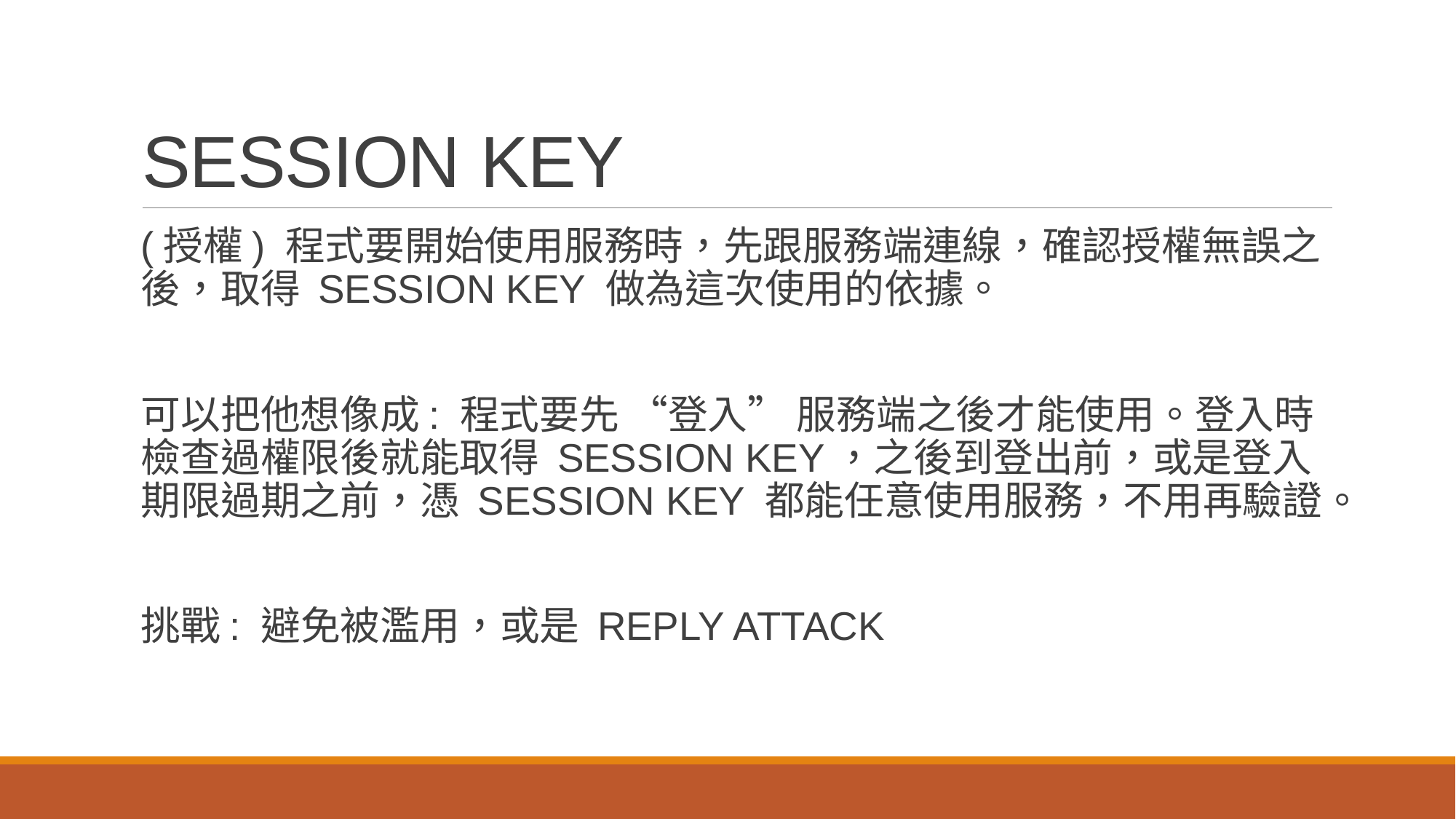

# SESSION KEY
(授權) 程式要開始使用服務時，先跟服務端連線，確認授權無誤之後，取得 SESSION KEY 做為這次使用的依據。

可以把他想像成: 程式要先 “登入” 服務端之後才能使用。登入時檢查過權限後就能取得 SESSION KEY，之後到登出前，或是登入期限過期之前，憑 SESSION KEY 都能任意使用服務，不用再驗證。

挑戰: 避免被濫用，或是 REPLY ATTACK